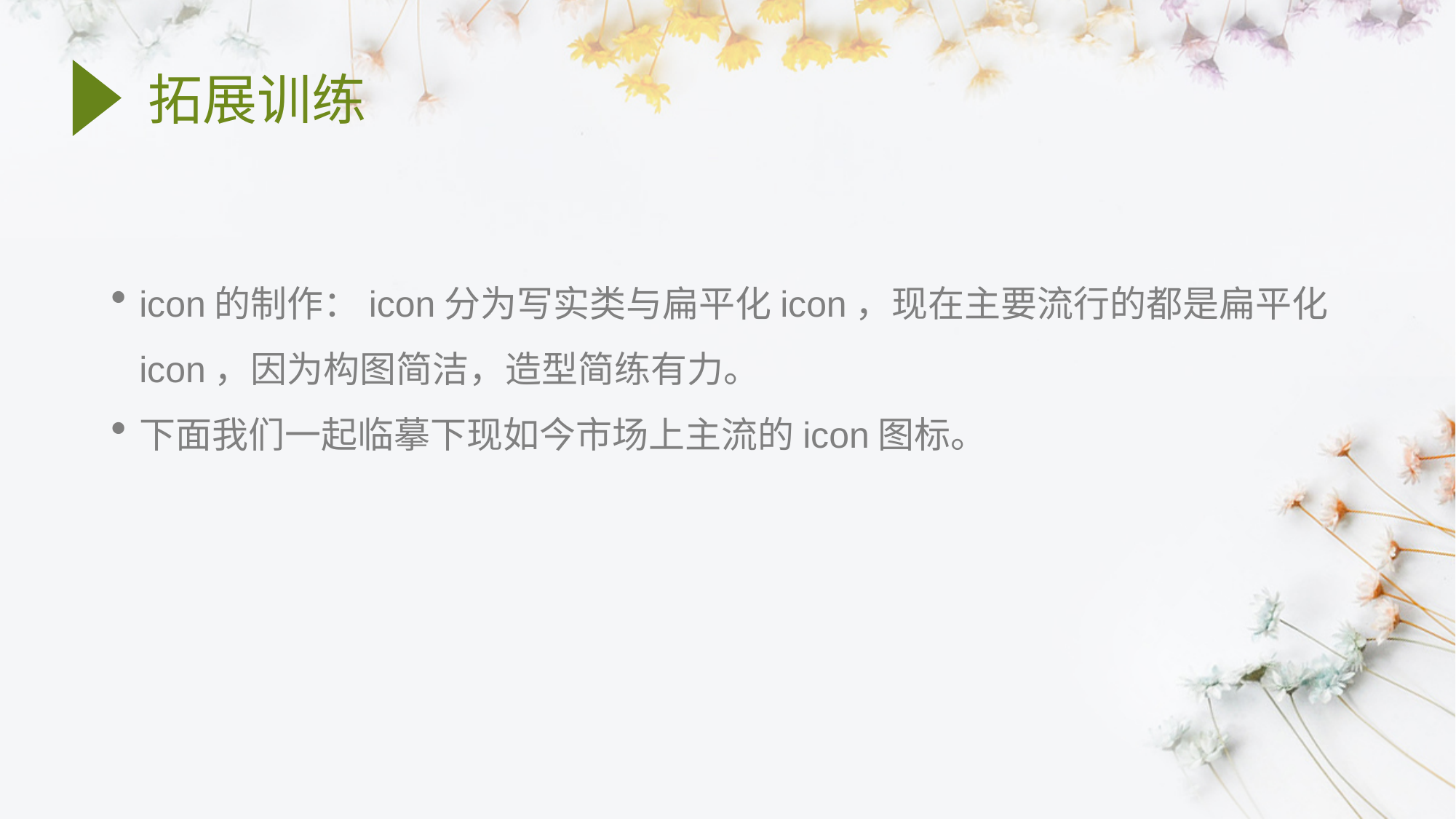

# 拓展训练
icon的制作：icon分为写实类与扁平化icon，现在主要流行的都是扁平化icon，因为构图简洁，造型简练有力。
下面我们一起临摹下现如今市场上主流的icon图标。